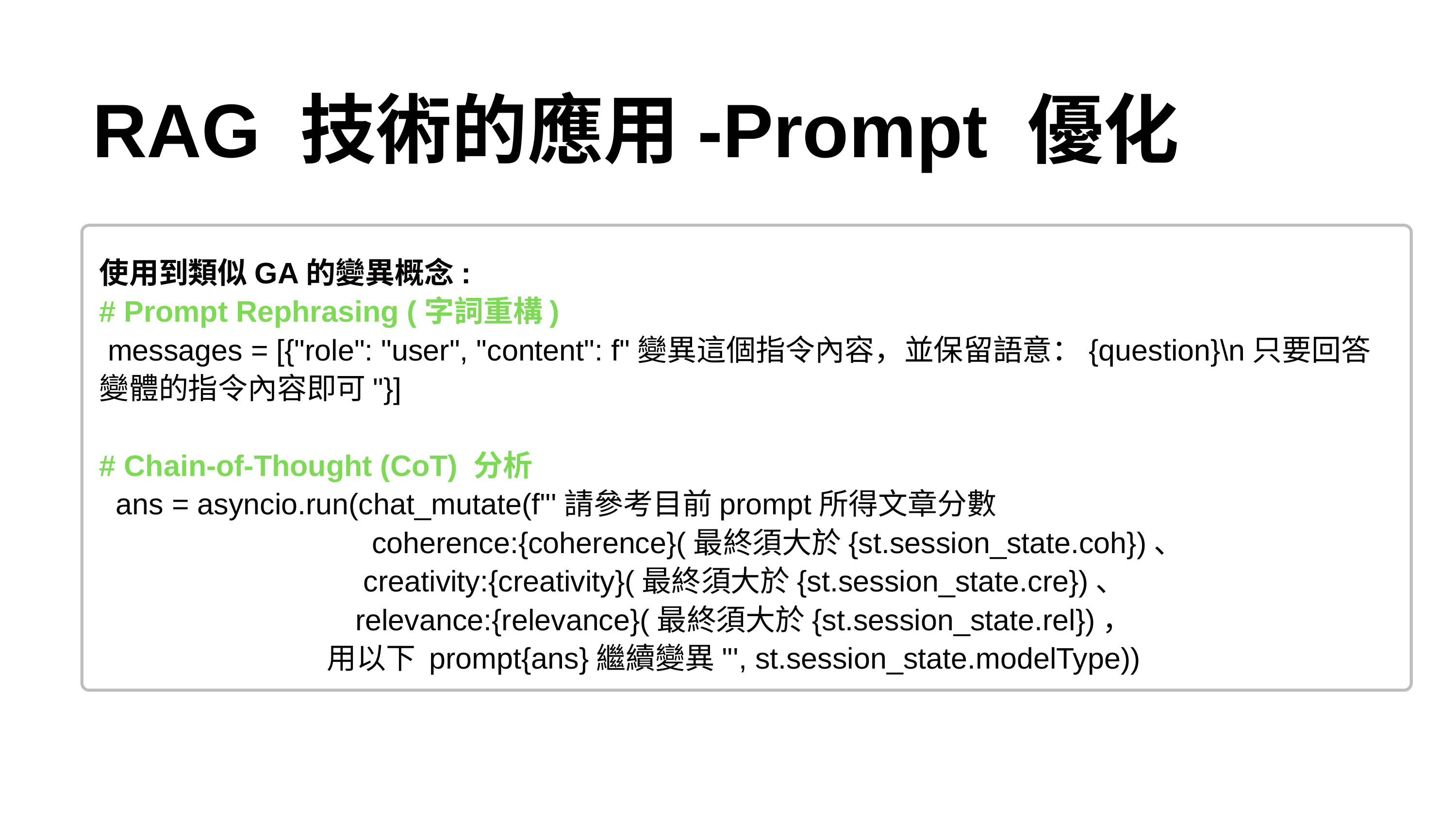

RAG 技術的應用-Prompt 優化

使用到類似GA的變異概念:
# Prompt Rephrasing (字詞重構)
 messages = [{"role": "user", "content": f"變異這個指令內容，並保留語意：{question}\n只要回答變體的指令內容即可"}]

# Chain-of-Thought (CoT) 分析
  ans = asyncio.run(chat_mutate(f'''請參考目前prompt所得文章分數
                                 coherence:{coherence}(最終須大於{st.session_state.coh})、
                                creativity:{creativity}(最終須大於{st.session_state.cre})、
                               relevance:{relevance}(最終須大於{st.session_state.rel})，
                                 用以下 prompt{ans}繼續變異''', st.session_state.modelType))